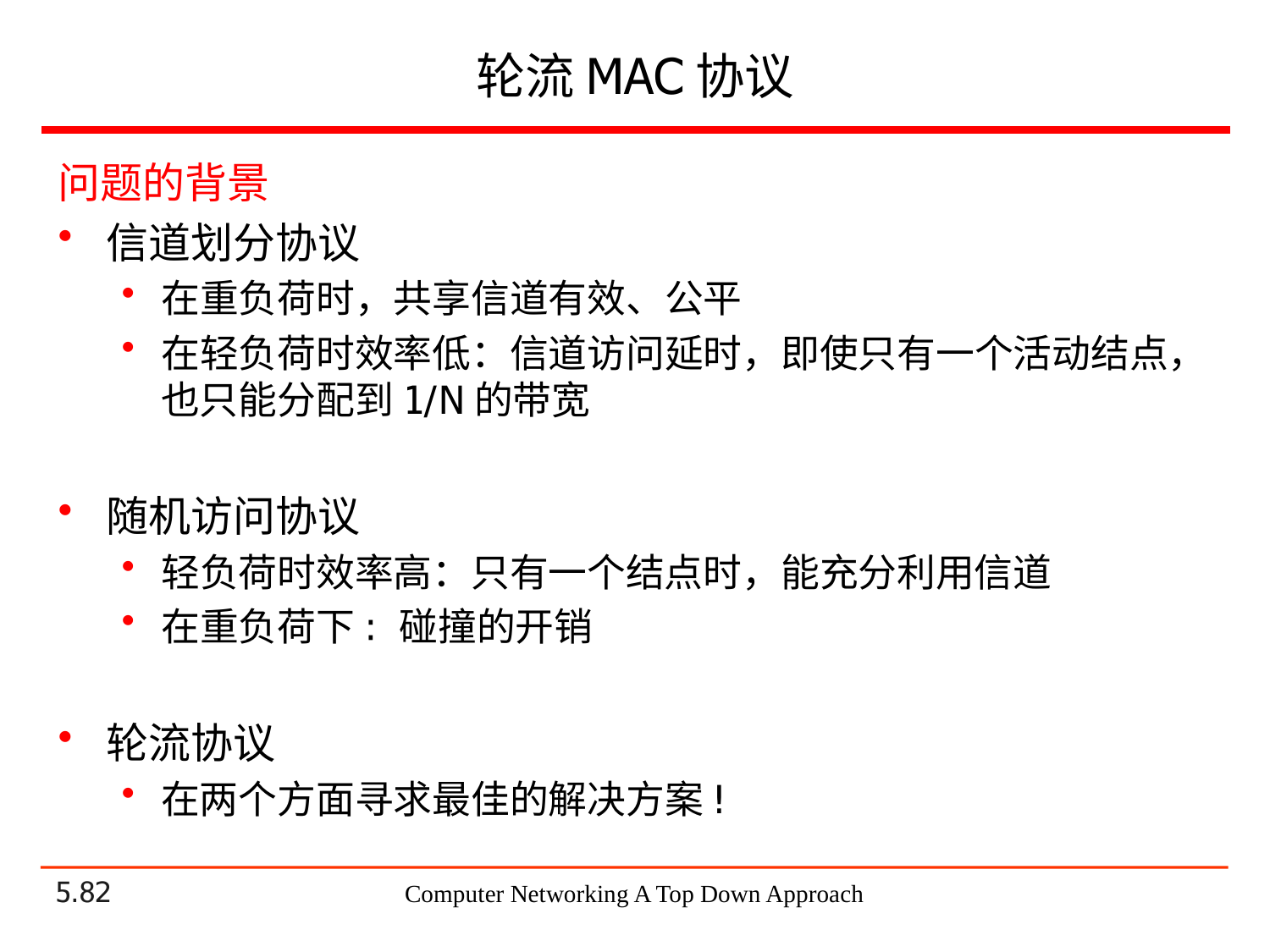

# 轮流MAC协议
问题的背景
信道划分协议
在重负荷时，共享信道有效、公平
在轻负荷时效率低：信道访问延时，即使只有一个活动结点，也只能分配到1/N的带宽

随机访问协议
轻负荷时效率高：只有一个结点时，能充分利用信道
在重负荷下: 碰撞的开销

轮流协议
在两个方面寻求最佳的解决方案!